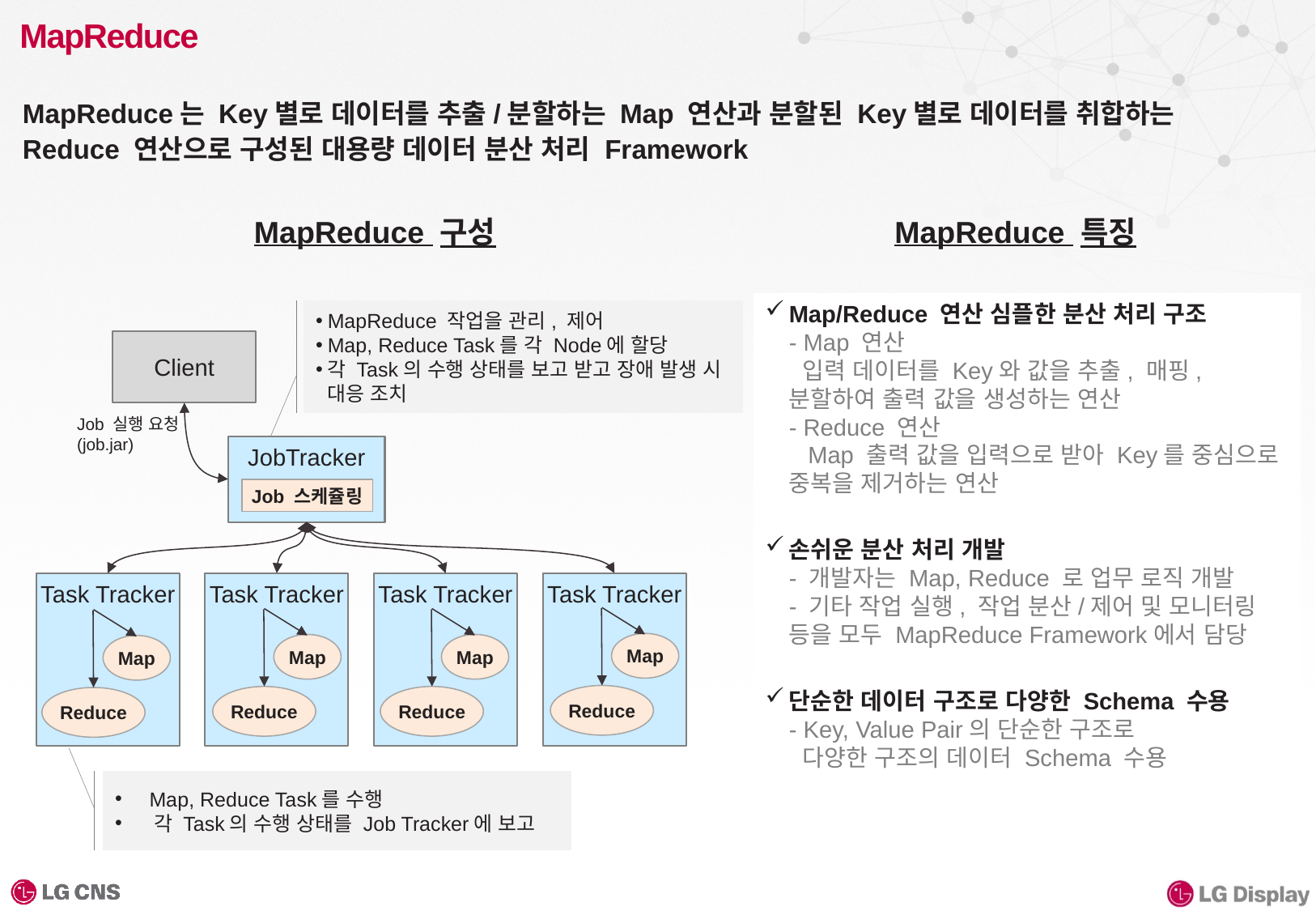

# MapReduce
MapReduce는 Key별로 데이터를 추출/분할하는 Map 연산과 분할된 Key별로 데이터를 취합하는
Reduce 연산으로 구성된 대용량 데이터 분산 처리 Framework
MapReduce 구성
MapReduce 특징
Map/Reduce 연산 심플한 분산 처리 구조
- Map 연산
  입력 데이터를 Key와 값을 추출, 매핑, 분할하여 출력 값을 생성하는 연산
- Reduce 연산
  Map 출력 값을 입력으로 받아 Key를 중심으로 중복을 제거하는 연산

손쉬운 분산 처리 개발
- 개발자는 Map, Reduce 로 업무 로직 개발
- 기타 작업 실행, 작업 분산/제어 및 모니터링 등을 모두 MapReduce Framework에서 담당

단순한 데이터 구조로 다양한 Schema 수용
- Key, Value Pair의 단순한 구조로
  다양한 구조의 데이터 Schema 수용
MapReduce 작업을 관리, 제어
Map, Reduce Task를 각 Node에 할당
각 Task의 수행 상태를 보고 받고 장애 발생 시
대응 조치
Client
Job 실행 요청
(job.jar)
JobTracker
Job 스케쥴링
Task Tracker
Task Tracker
Task Tracker
Task Tracker
Map
Reduce
Map
Reduce
Map
Reduce
Map
Reduce
 Map, Reduce Task를 수행
 각 Task의 수행 상태를 Job Tracker에 보고